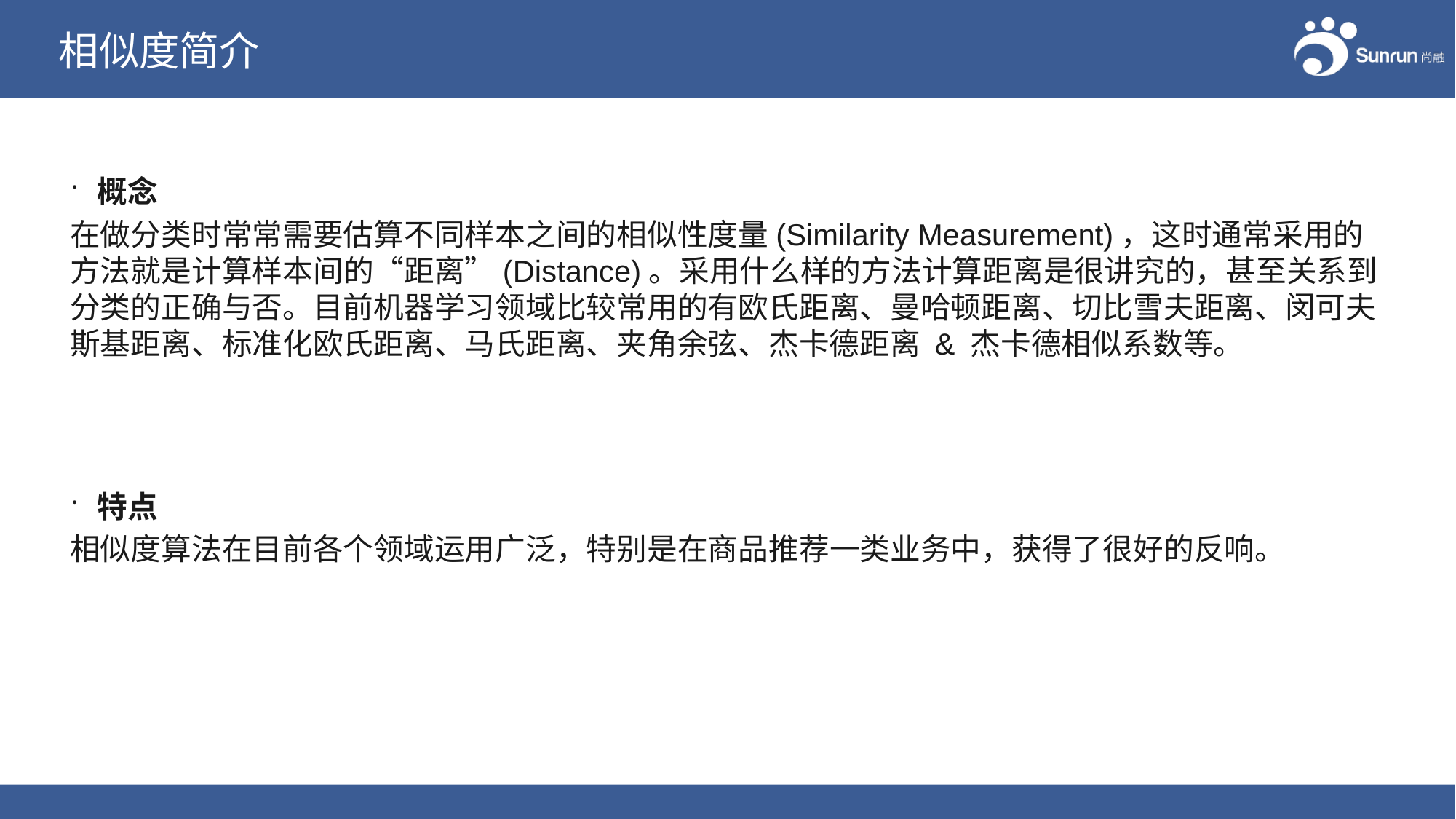

# 相似度简介
概念
在做分类时常常需要估算不同样本之间的相似性度量(Similarity Measurement)，这时通常采用的方法就是计算样本间的“距离”(Distance)。采用什么样的方法计算距离是很讲究的，甚至关系到分类的正确与否。目前机器学习领域比较常用的有欧氏距离、曼哈顿距离、切比雪夫距离、闵可夫斯基距离、标准化欧氏距离、马氏距离、夹角余弦、杰卡德距离 & 杰卡德相似系数等。
特点
相似度算法在目前各个领域运用广泛，特别是在商品推荐一类业务中，获得了很好的反响。